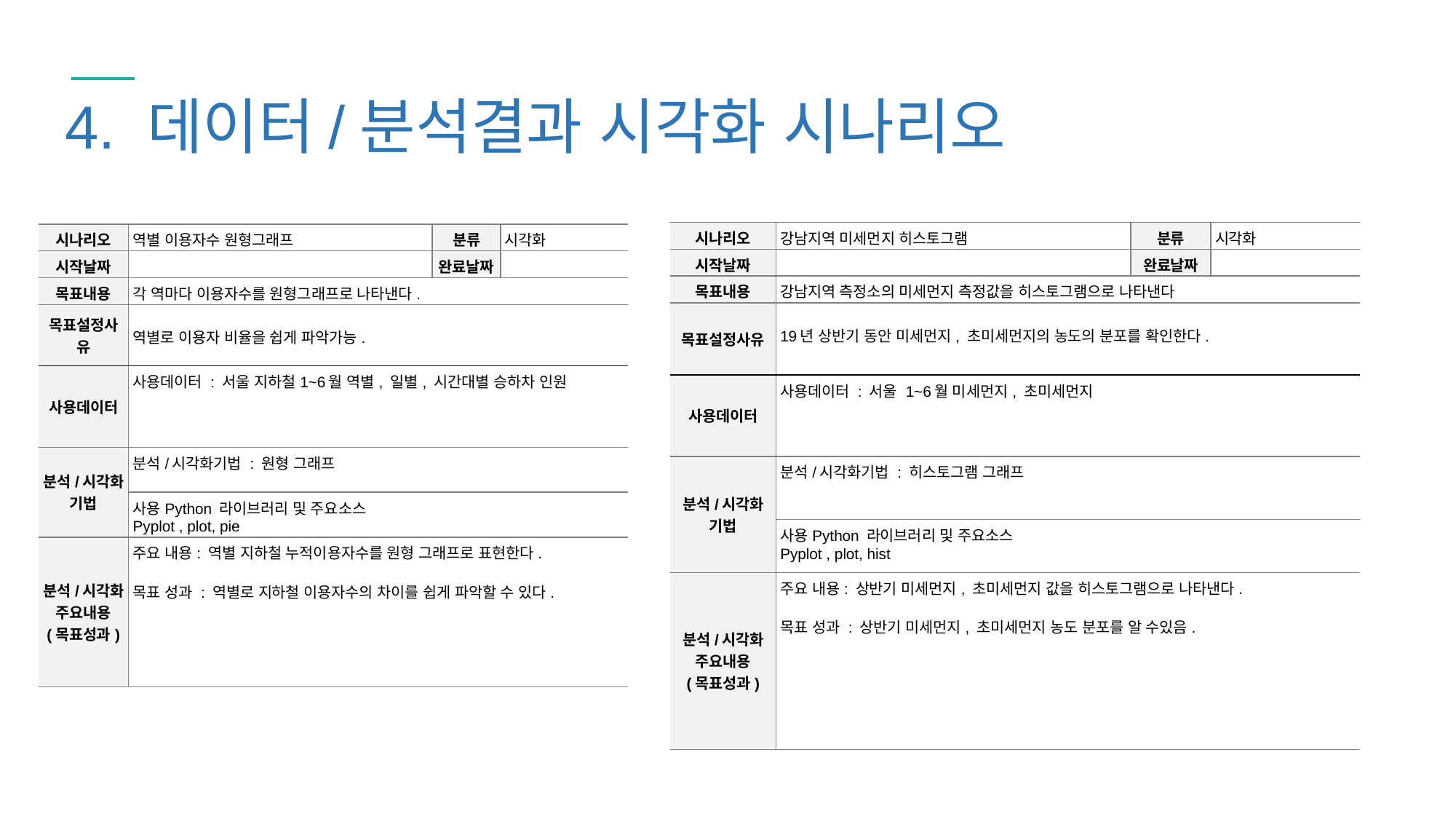

4. 데이터/분석결과 시각화 시나리오
| 시나리오 | 강남지역 미세먼지 히스토그램 | 분류 | 시각화 |
| --- | --- | --- | --- |
| 시작날짜 |  | 완료날짜 |  |
| 목표내용 | 강남지역 측정소의 미세먼지 측정값을 히스토그램으로 나타낸다 |  |  |
| 목표설정사유 | 19년 상반기 동안 미세먼지, 초미세먼지의 농도의 분포를 확인한다. |  |  |
| 사용데이터 | 사용데이터 : 서울 1~6월 미세먼지, 초미세먼지 |  |  |
| 분석/시각화 기법 | 분석/시각화기법 : 히스토그램 그래프 |  |  |
|  | 사용Python 라이브러리 및 주요소스 Pyplot , plot, hist |  |  |
| 분석/시각화 주요내용 (목표성과) | 주요 내용: 상반기 미세먼지, 초미세먼지 값을 히스토그램으로 나타낸다. 목표 성과 : 상반기 미세먼지, 초미세먼지 농도 분포를 알 수있음. |  |  |
| 시나리오 | 역별 이용자수 원형그래프 | 분류 | 시각화 |
| --- | --- | --- | --- |
| 시작날짜 |  | 완료날짜 |  |
| 목표내용 | 각 역마다 이용자수를 원형그래프로 나타낸다. |  |  |
| 목표설정사유 | 역별로 이용자 비율을 쉽게 파악가능. |  |  |
| 사용데이터 | 사용데이터 : 서울 지하철1~6월 역별, 일별, 시간대별 승하차 인원 |  |  |
| 분석/시각화 기법 | 분석/시각화기법 : 원형 그래프 |  |  |
|  | 사용Python 라이브러리 및 주요소스 Pyplot , plot, pie |  |  |
| 분석/시각화 주요내용 (목표성과) | 주요 내용: 역별 지하철 누적이용자수를 원형 그래프로 표현한다. 목표 성과 : 역별로 지하철 이용자수의 차이를 쉽게 파악할 수 있다. |  |  |